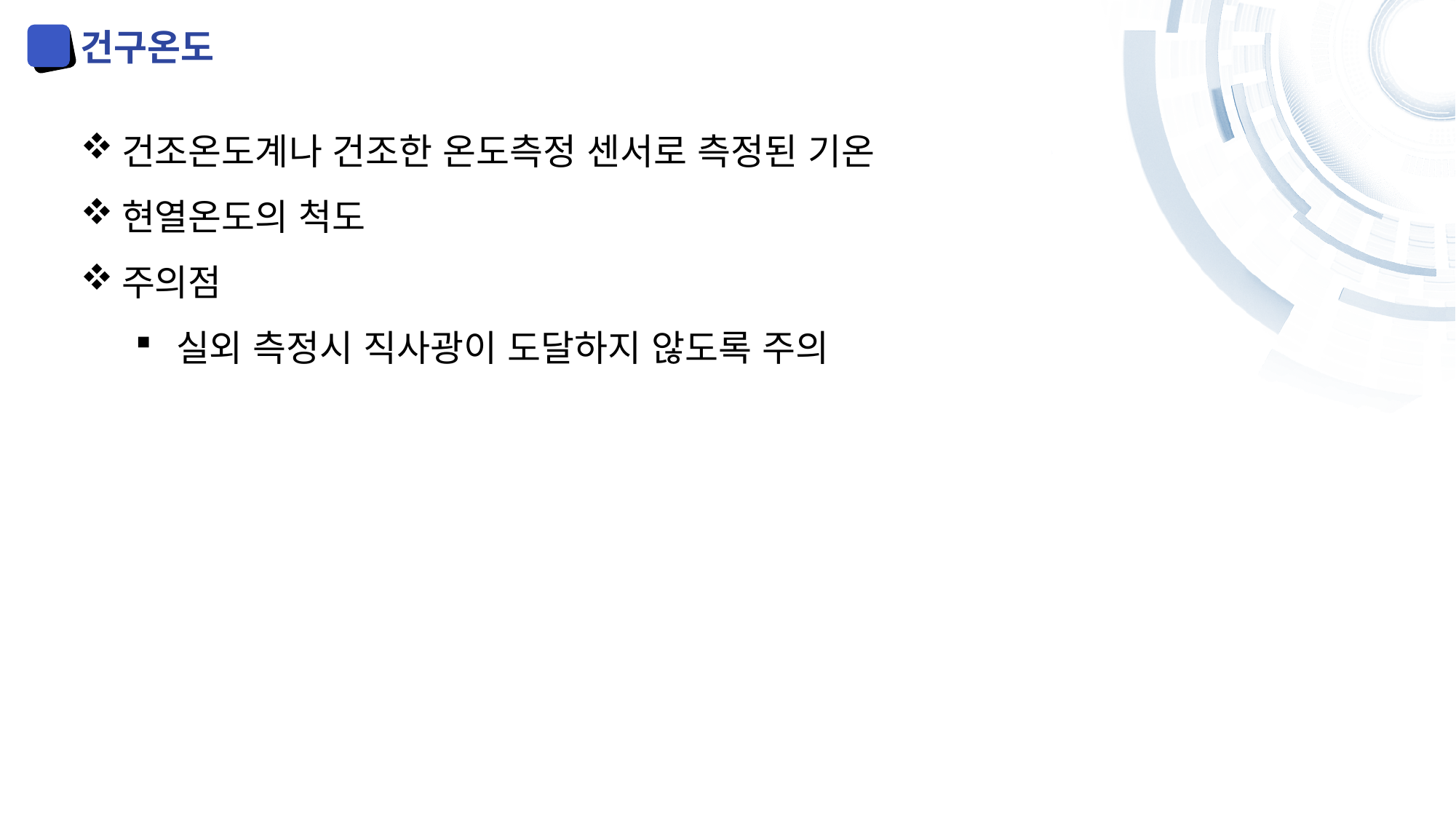

건구온도

건조온도계나 건조한 온도측정 센서로 측정된 기온
현열온도의 척도
주의점
실외 측정시 직사광이 도달하지 않도록 주의